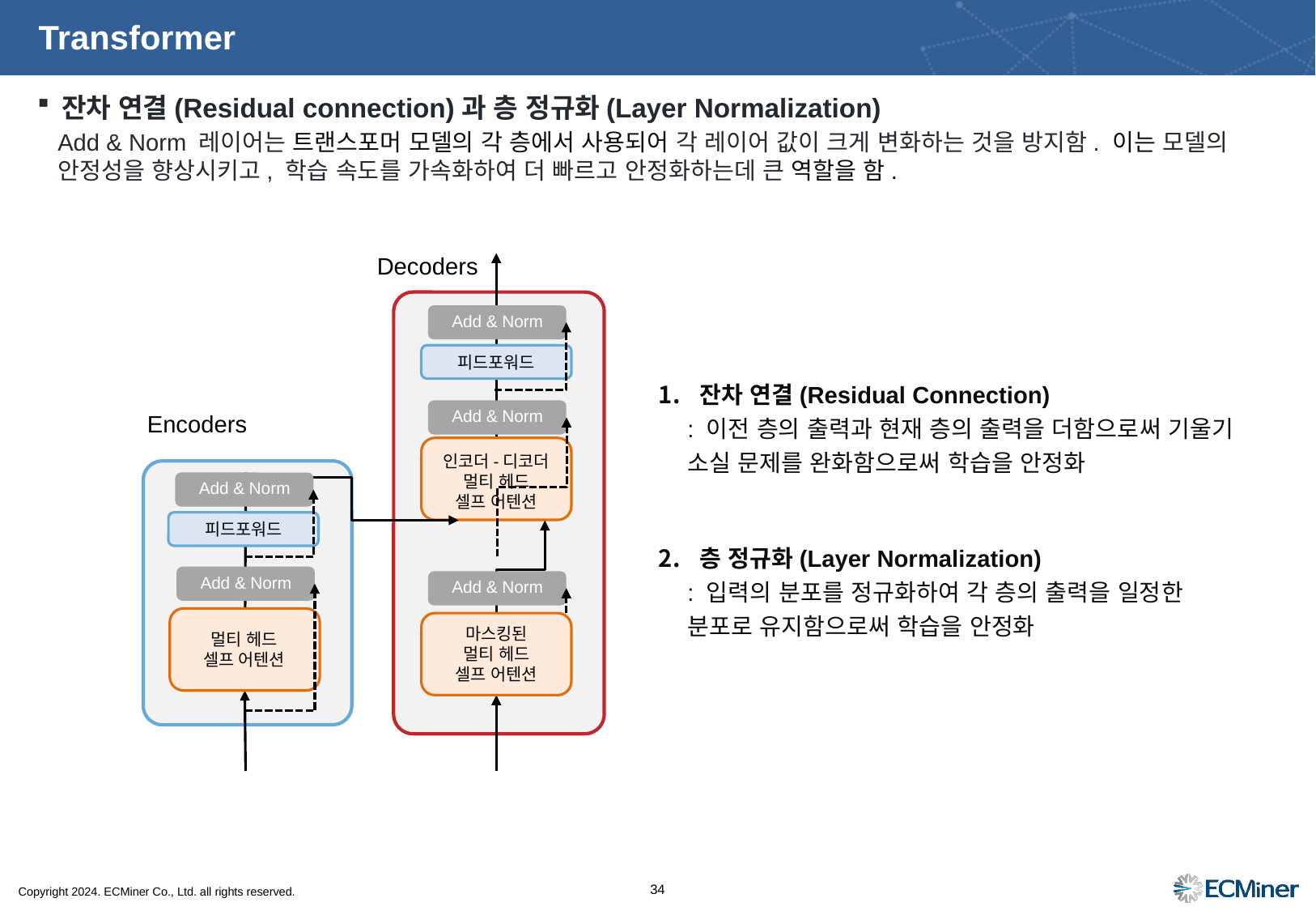

# Transformer

잔차 연결(Residual connection)과 층 정규화(Layer Normalization)
Add & Norm 레이어는 트랜스포머 모델의 각 층에서 사용되어 각 레이어 값이 크게 변화하는 것을 방지함. 이는 모델의 안정성을 향상시키고, 학습 속도를 가속화하여 더 빠르고 안정화하는데 큰 역할을 함.
Decoders

Add & Norm
피드포워드
 잔차 연결(Residual Connection)
: 이전 층의 출력과 현재 층의 출력을 더함으로써 기울기 소실 문제를 완화함으로써 학습을 안정화
 층 정규화(Layer Normalization)
: 입력의 분포를 정규화하여 각 층의 출력을 일정한 분포로 유지함으로써 학습을 안정화

Add & Norm
Encoders

인코더-디코더
멀티 헤드
셀프 어텐션

Add & Norm
피드포워드

Add & Norm

Add & Norm
Muti-head
Self-Attention

마스킹된
멀티 헤드
셀프 어텐션
멀티 헤드
셀프 어텐션